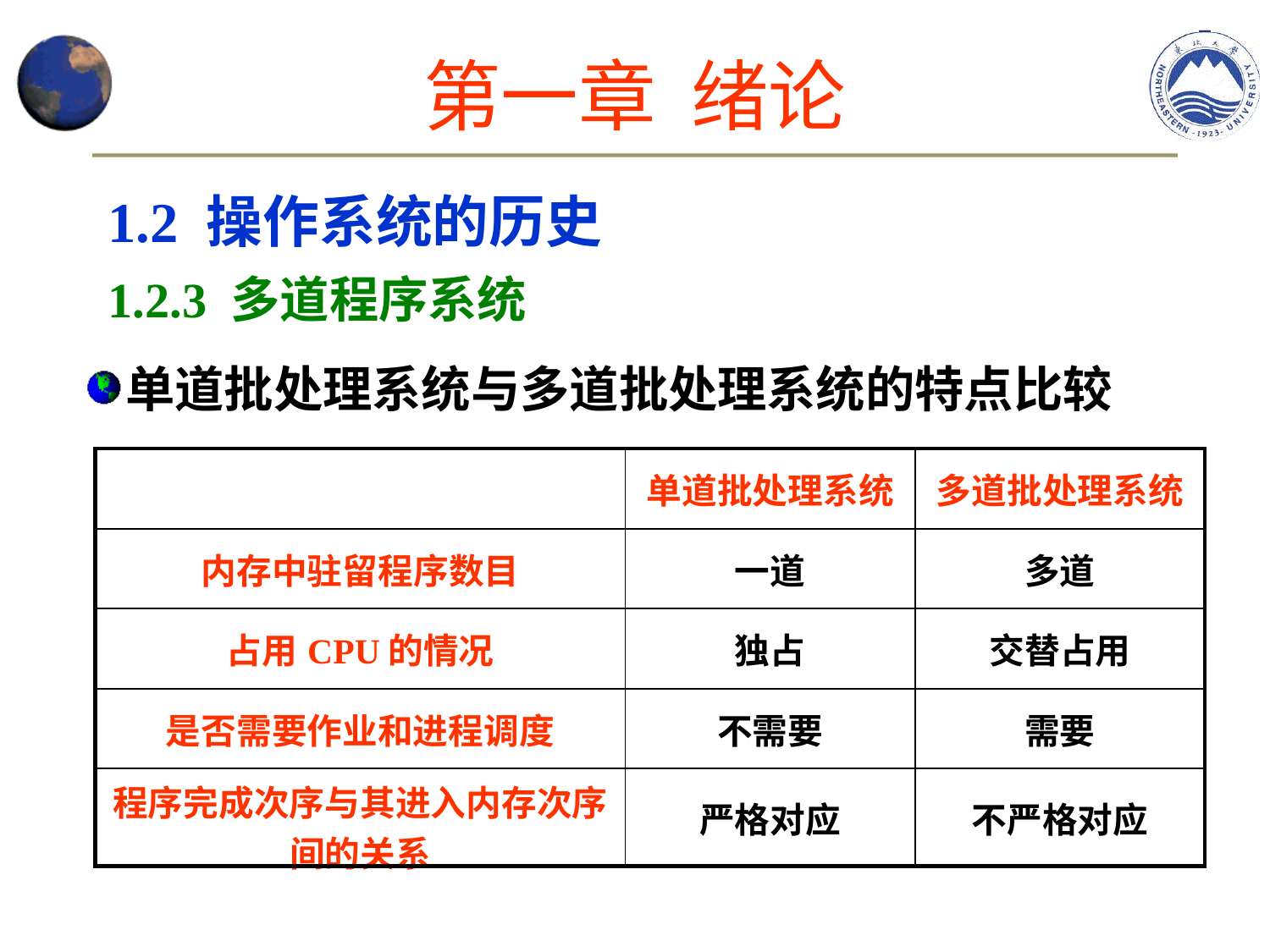

# 第一章  绪论
1.2 操作系统的历史
1.2.3 多道程序系统
单道批处理系统与多道批处理系统的特点比较
|  | 单道批处理系统 | 多道批处理系统 |
| --- | --- | --- |
| 内存中驻留程序数目 | 一道 | 多道 |
| 占用CPU的情况 | 独占 | 交替占用 |
| 是否需要作业和进程调度 | 不需要 | 需要 |
| 程序完成次序与其进入内存次序间的关系 | 严格对应 | 不严格对应 |